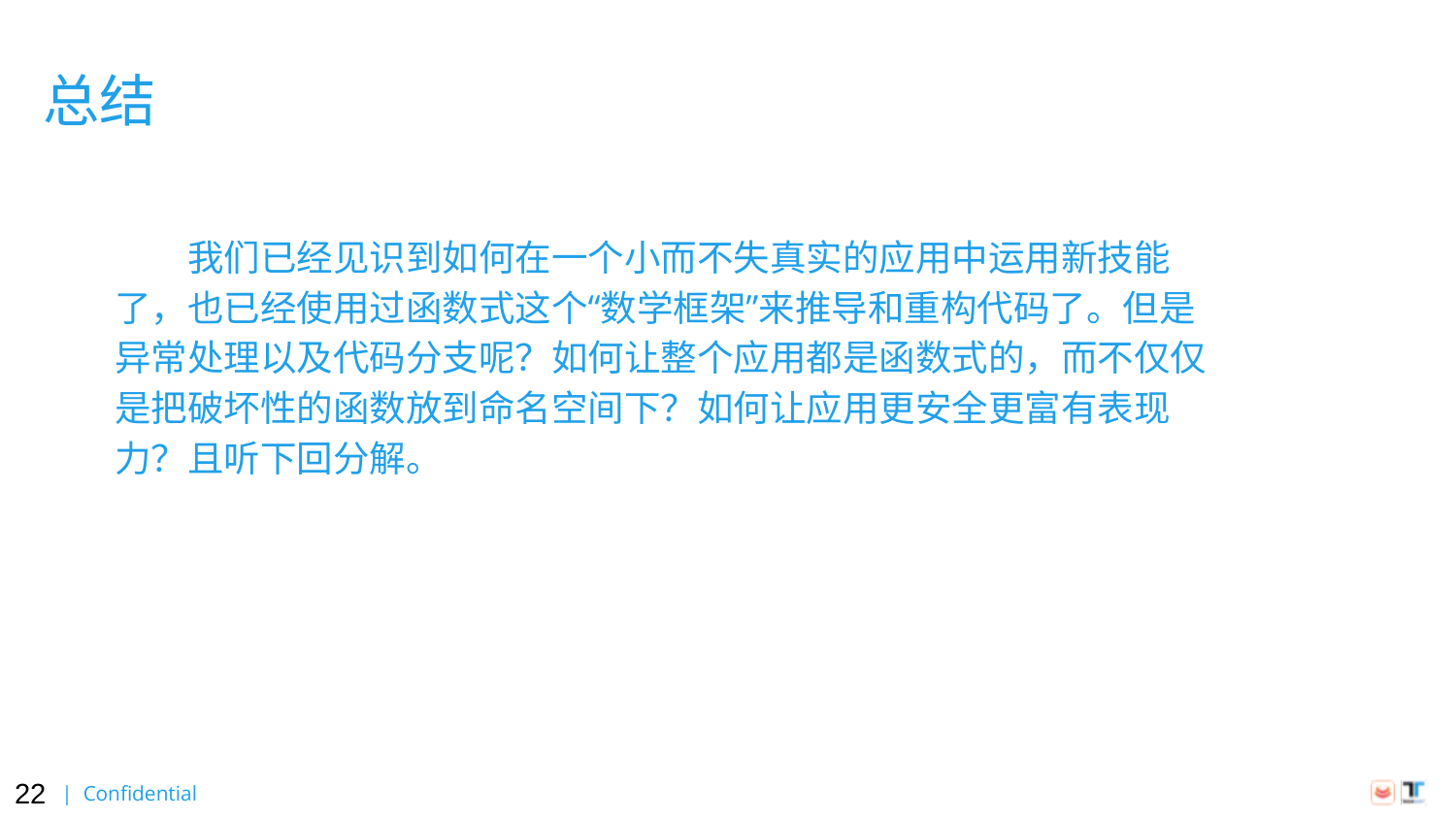

# 总结
我们已经见识到如何在一个小而不失真实的应用中运用新技能了，也已经使用过函数式这个“数学框架”来推导和重构代码了。但是异常处理以及代码分支呢？如何让整个应用都是函数式的，而不仅仅是把破坏性的函数放到命名空间下？如何让应用更安全更富有表现力？且听下回分解。
22